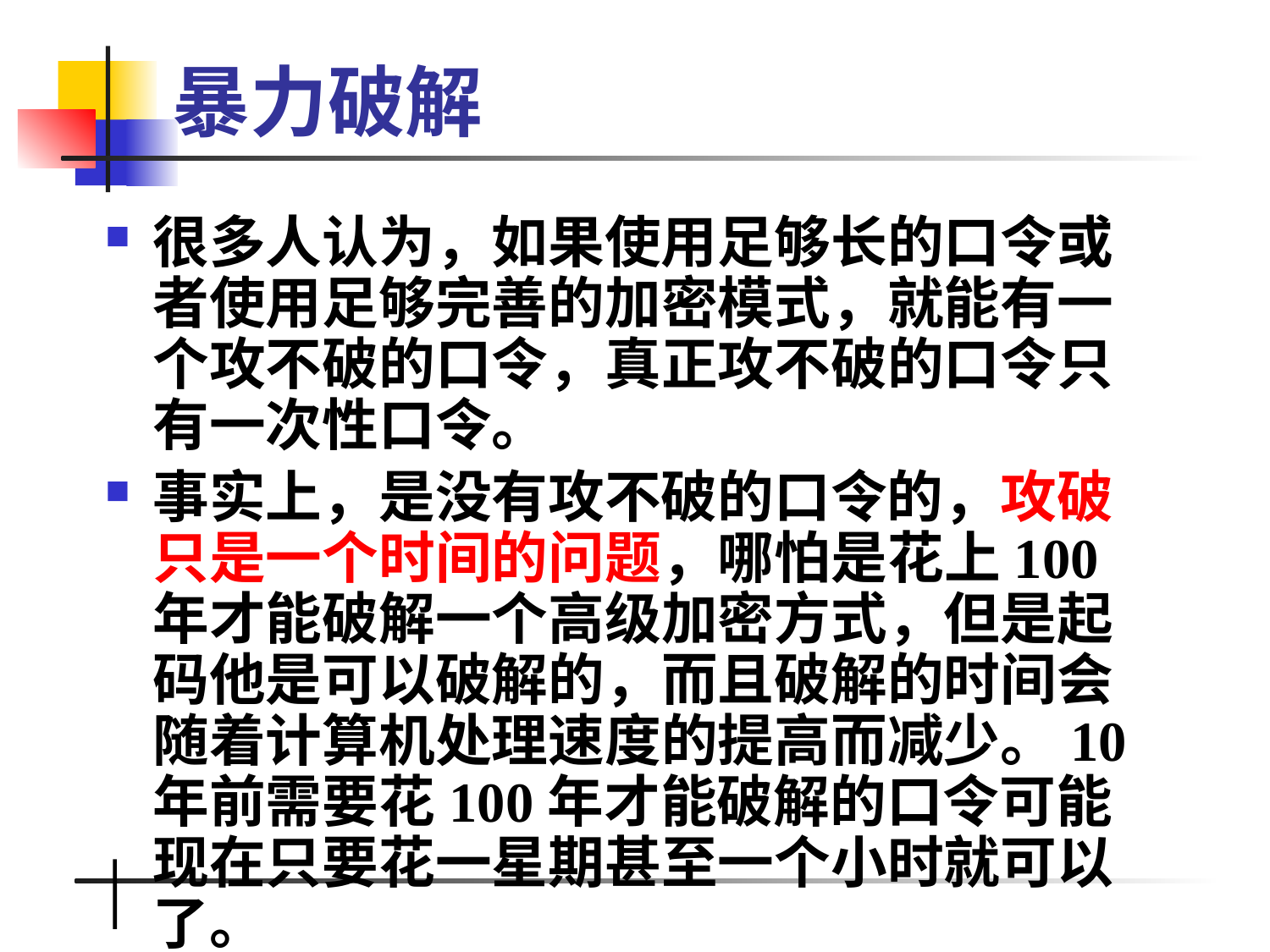

# 暴力破解
很多人认为，如果使用足够长的口令或者使用足够完善的加密模式，就能有一个攻不破的口令，真正攻不破的口令只有一次性口令。
事实上，是没有攻不破的口令的，攻破只是一个时间的问题，哪怕是花上100年才能破解一个高级加密方式，但是起码他是可以破解的，而且破解的时间会随着计算机处理速度的提高而减少。10年前需要花100年才能破解的口令可能现在只要花一星期甚至一个小时就可以了。